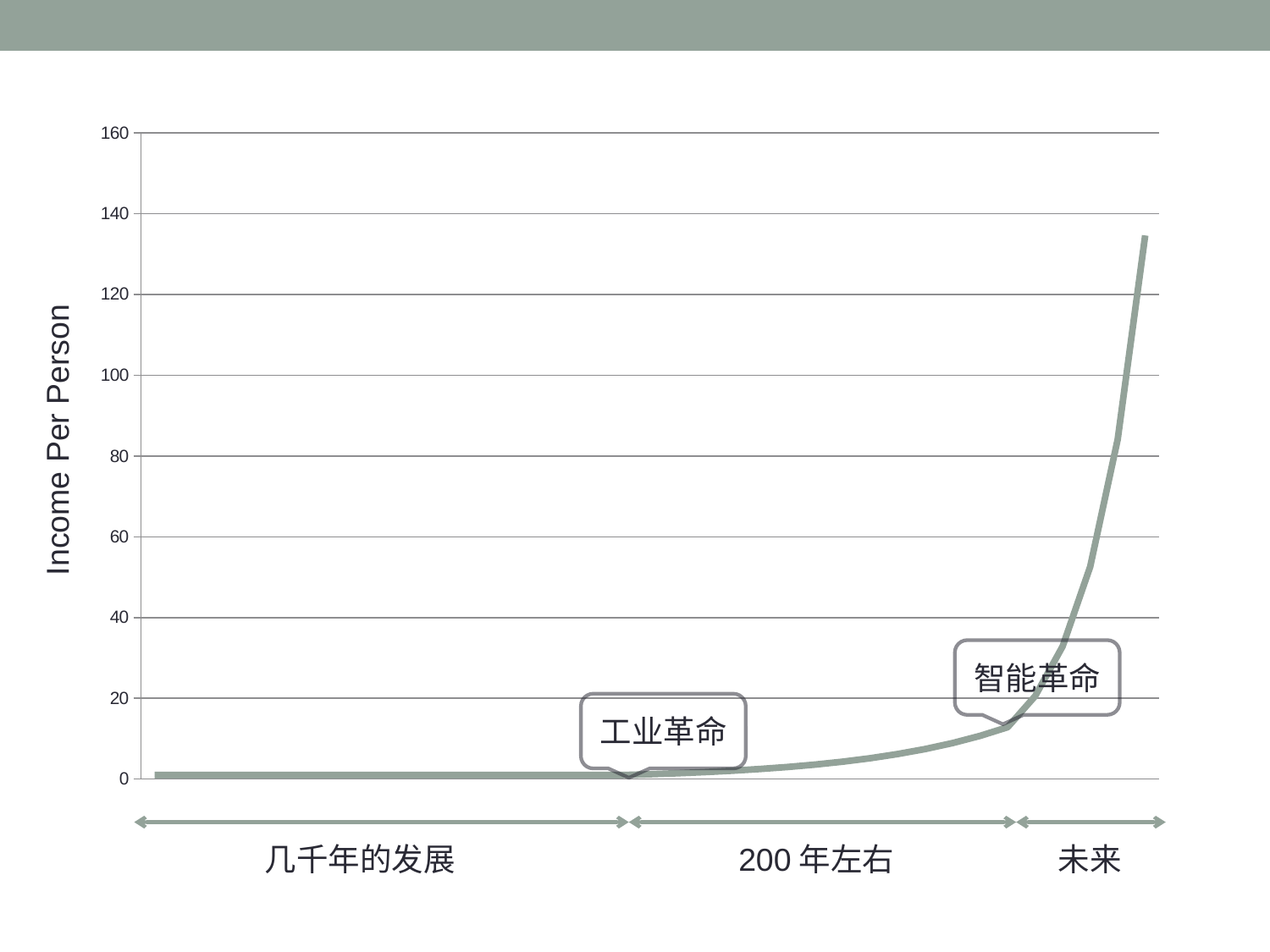

### Chart

| Category |  |
|---|---|
Income Per Person
智能革命
工业革命
几千年的发展
200年左右
未来